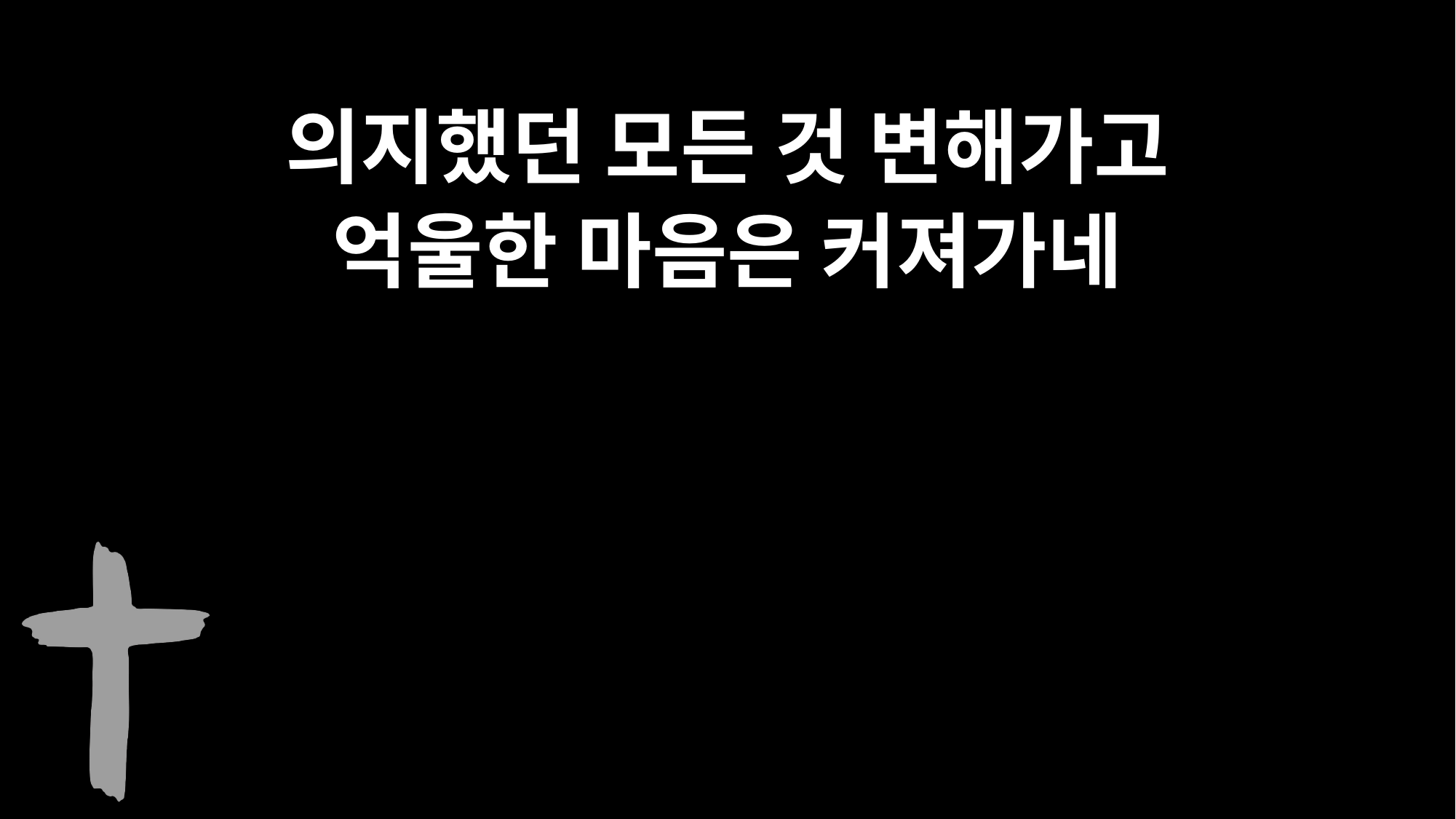

의지했던 모든 것 변해가고
억울한 마음은 커져가네